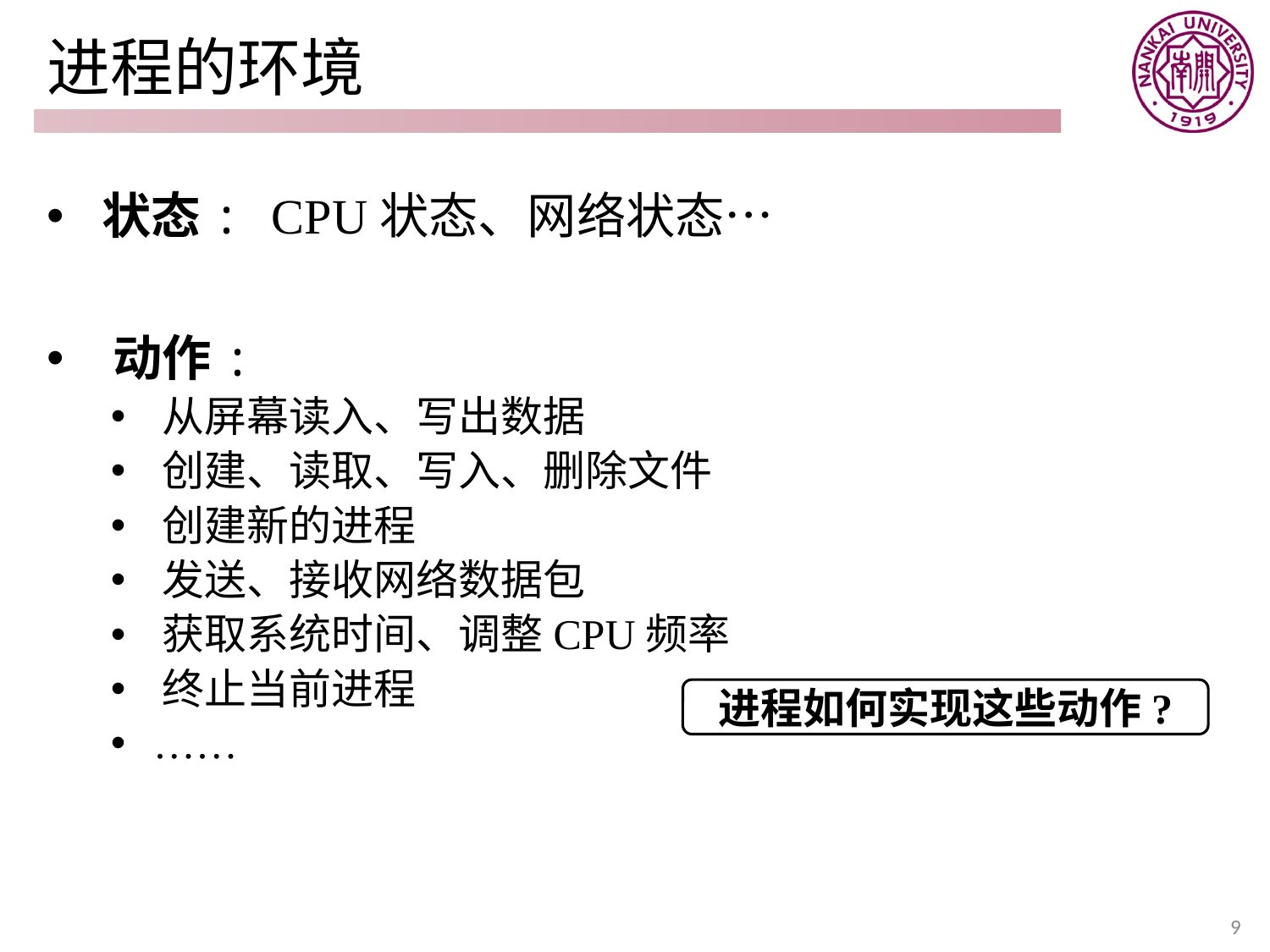

# 进程的环境
 状态: CPU状态、网络状态…

  动作:
 从屏幕读入、写出数据
 创建、读取、写入、删除文件
 创建新的进程
 发送、接收网络数据包
 获取系统时间、调整CPU频率
 终止当前进程
 ……
进程如何实现这些动作?
9